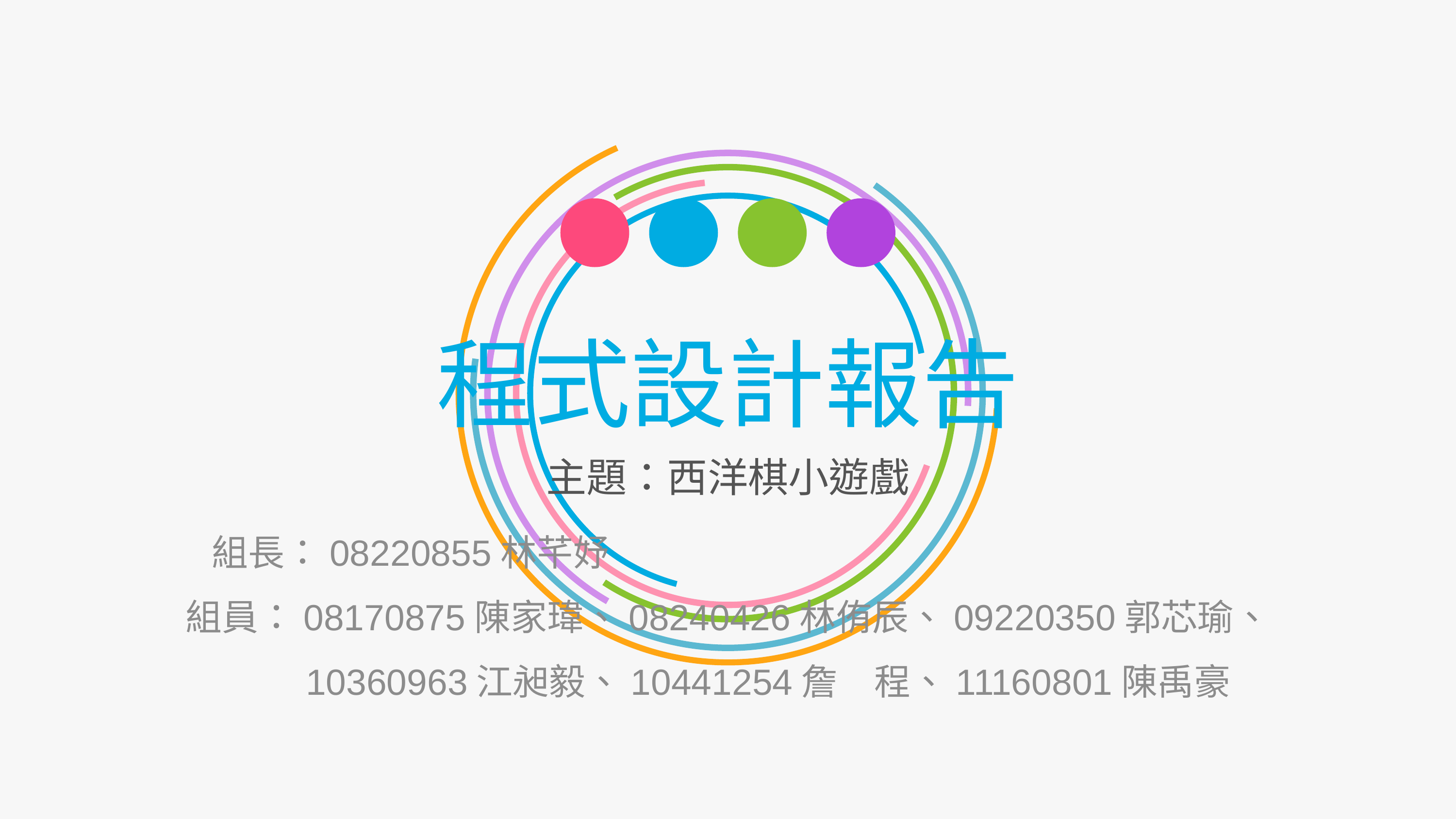

# 程式設計報告
主題：西洋棋小遊戲
  組長：08220855林芊妤
組員：08170875陳家瑋、08240426林侑辰、09220350郭芯瑜、
        10360963江昶毅、10441254詹　程、11160801陳禹豪